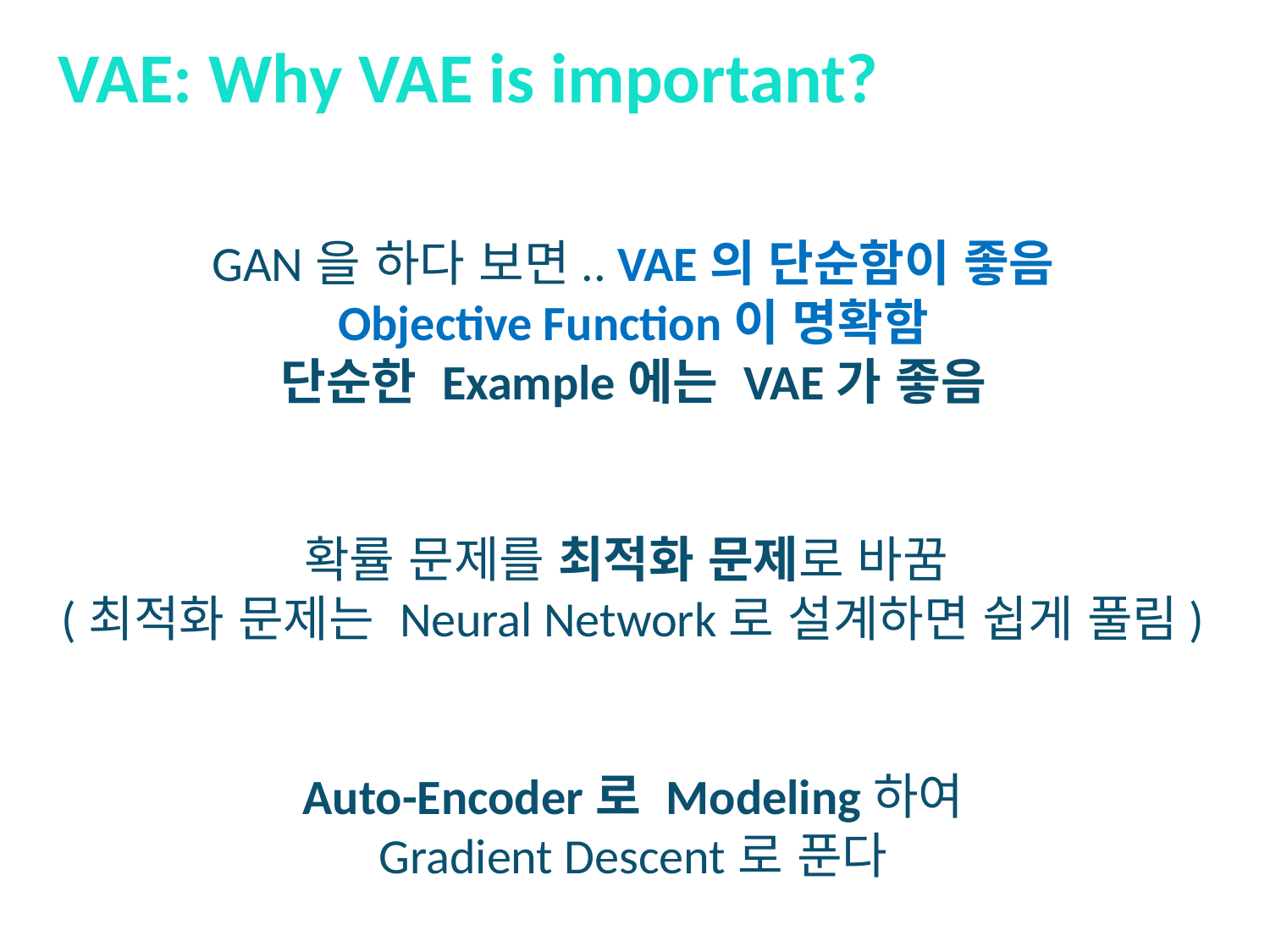

VAE: Why VAE is important?
GAN을 하다 보면.. VAE의 단순함이 좋음
Objective Function이 명확함
단순한 Example에는 VAE가 좋음

확률 문제를 최적화 문제로 바꿈
(최적화 문제는 Neural Network로 설계하면 쉽게 풀림)

Auto-Encoder로 Modeling하여
Gradient Descent로 푼다